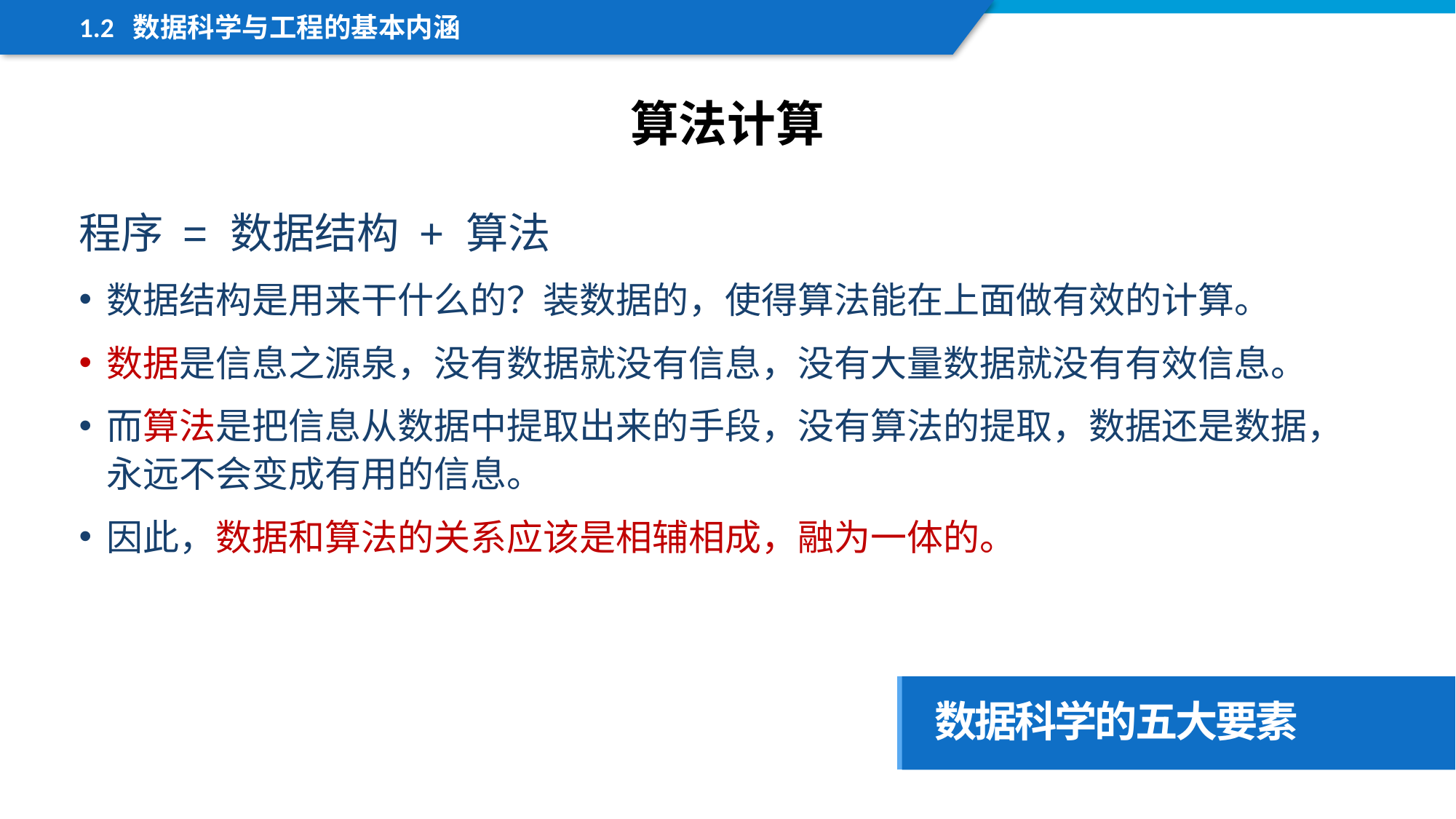

1.2  数据科学与工程的基本内涵
算法计算
程序 = 数据结构 + 算法
数据结构是用来干什么的？装数据的，使得算法能在上面做有效的计算。
数据是信息之源泉，没有数据就没有信息，没有大量数据就没有有效信息。
而算法是把信息从数据中提取出来的手段，没有算法的提取，数据还是数据，永远不会变成有用的信息。
因此，数据和算法的关系应该是相辅相成，融为一体的。
数据科学的五大要素